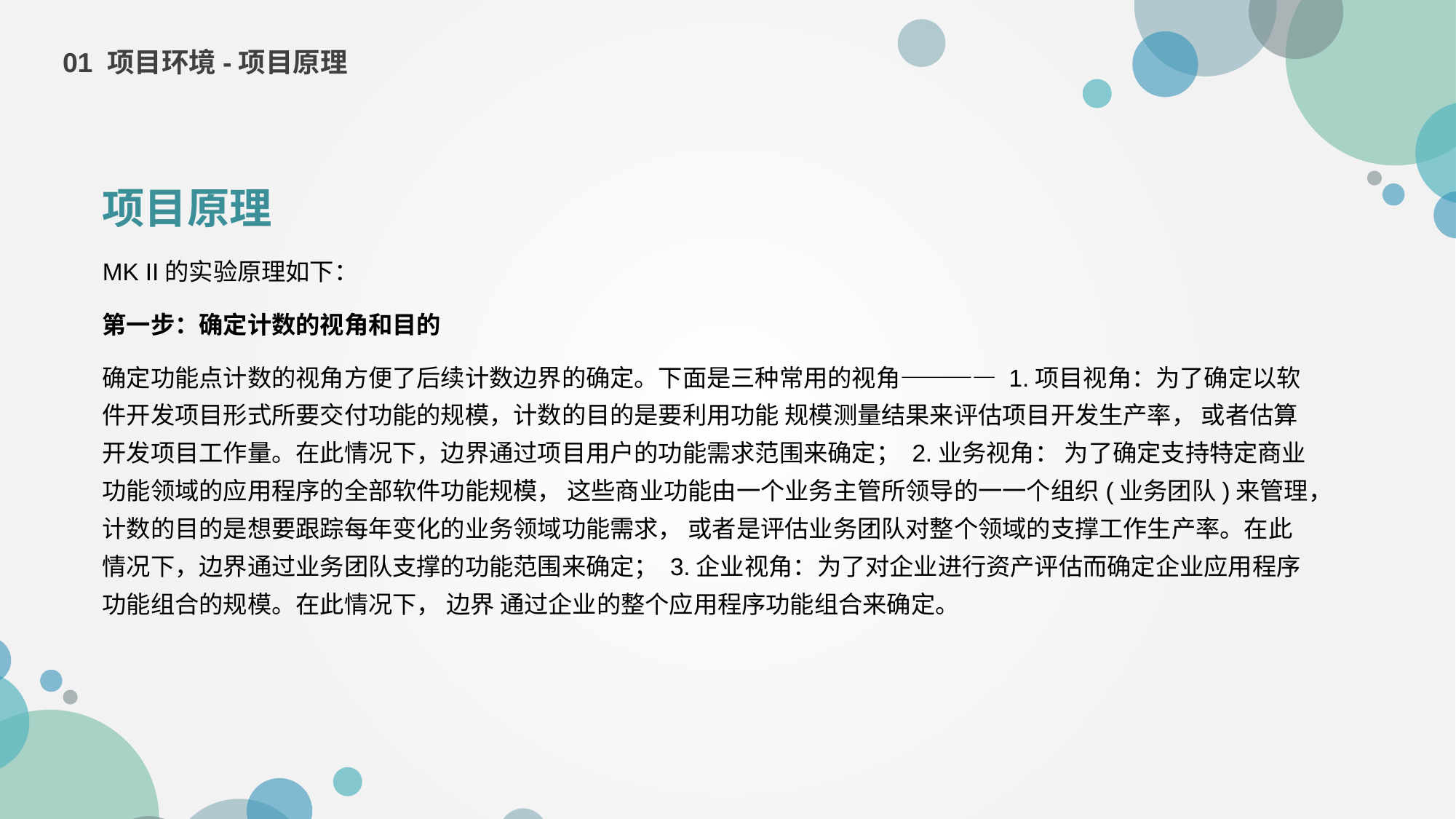

01 项目环境-项目原理
项目原理
MK II的实验原理如下：
第一步：确定计数的视角和目的
确定功能点计数的视角方便了后续计数边界的确定。下面是三种常用的视角———— 1.项目视角：为了确定以软件开发项目形式所要交付功能的规模，计数的目的是要利用功能 规模测量结果来评估项目开发生产率， 或者估算开发项目工作量。在此情况下，边界通过项目用户的功能需求范围来确定； 2.业务视角： 为了确定支持特定商业功能领域的应用程序的全部软件功能规模， 这些商业功能由一个业务主管所领导的一一个组织(业务团队)来管理，计数的目的是想要跟踪每年变化的业务领域功能需求， 或者是评估业务团队对整个领域的支撑工作生产率。在此情况下，边界通过业务团队支撑的功能范围来确定； 3.企业视角：为了对企业进行资产评估而确定企业应用程序功能组合的规模。在此情况下， 边界 通过企业的整个应用程序功能组合来确定。